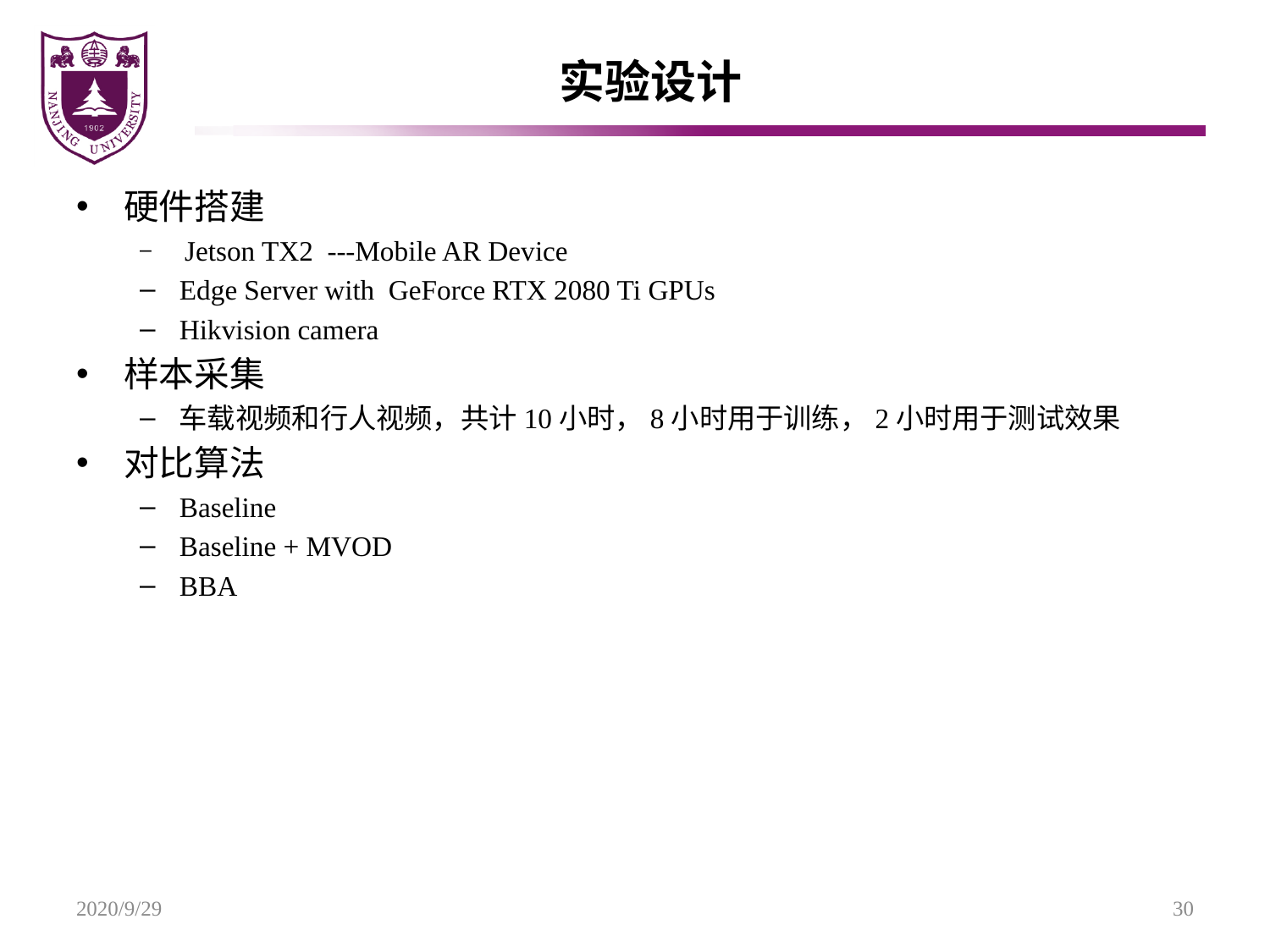

# 实验设计
硬件搭建
 Jetson TX2  ---Mobile AR Device
Edge Server with  GeForce RTX 2080 Ti GPUs
Hikvision camera
样本采集
车载视频和行人视频，共计10小时，8小时用于训练，2小时用于测试效果
对比算法
Baseline
Baseline + MVOD
BBA
2020/9/29
30